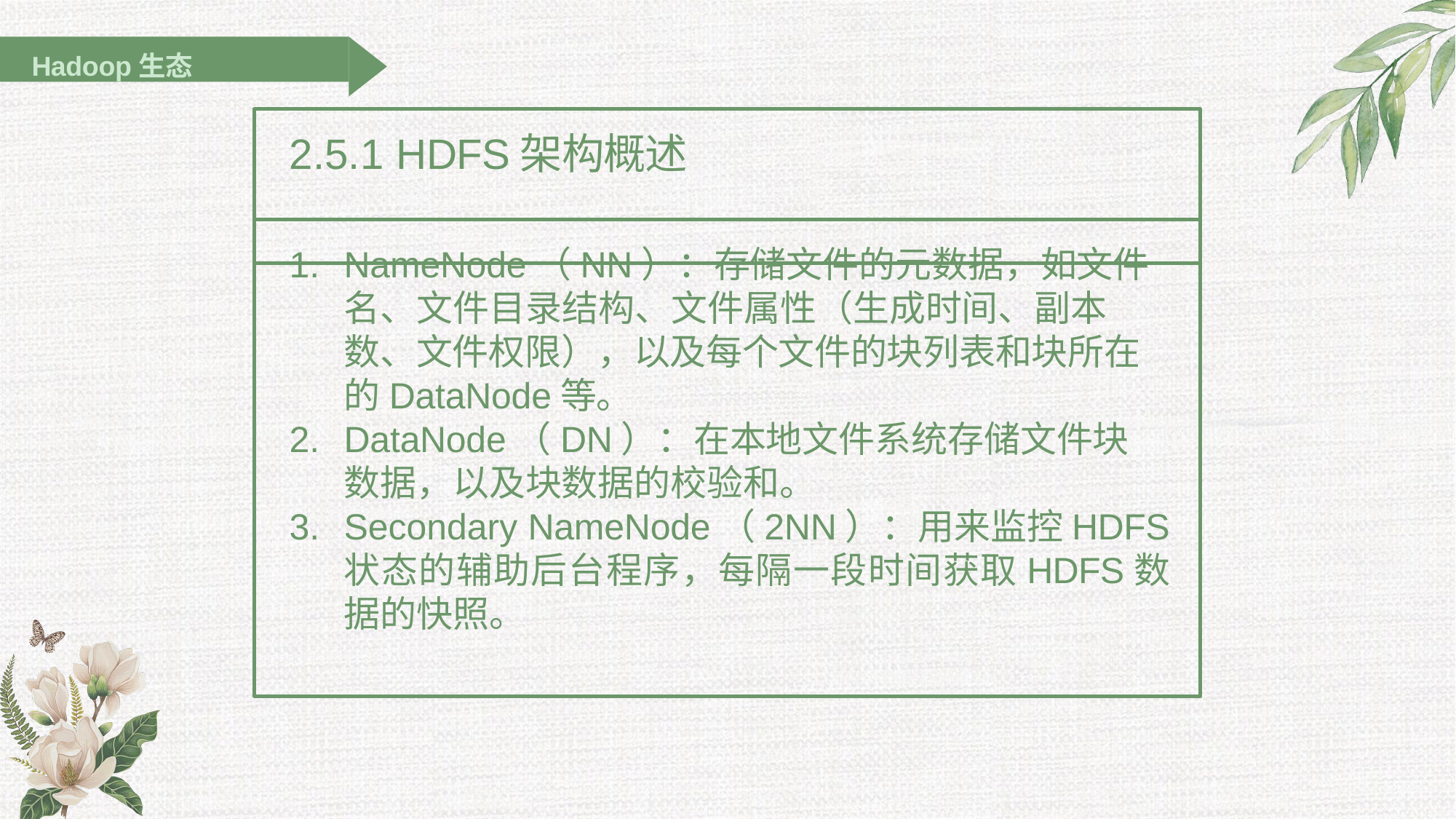

Hadoop生态
# 2.5.1 HDFS架构概述

NameNode（NN）：存储文件的元数据，如文件名、文件目录结构、文件属性（生成时间、副本 数、文件权限），以及每个文件的块列表和块所在的DataNode等。
DataNode（DN）：在本地文件系统存储文件块数据，以及块数据的校验和。
Secondary NameNode（2NN）：用来监控HDFS状态的辅助后台程序，每隔一段时间获取HDFS数据的快照。